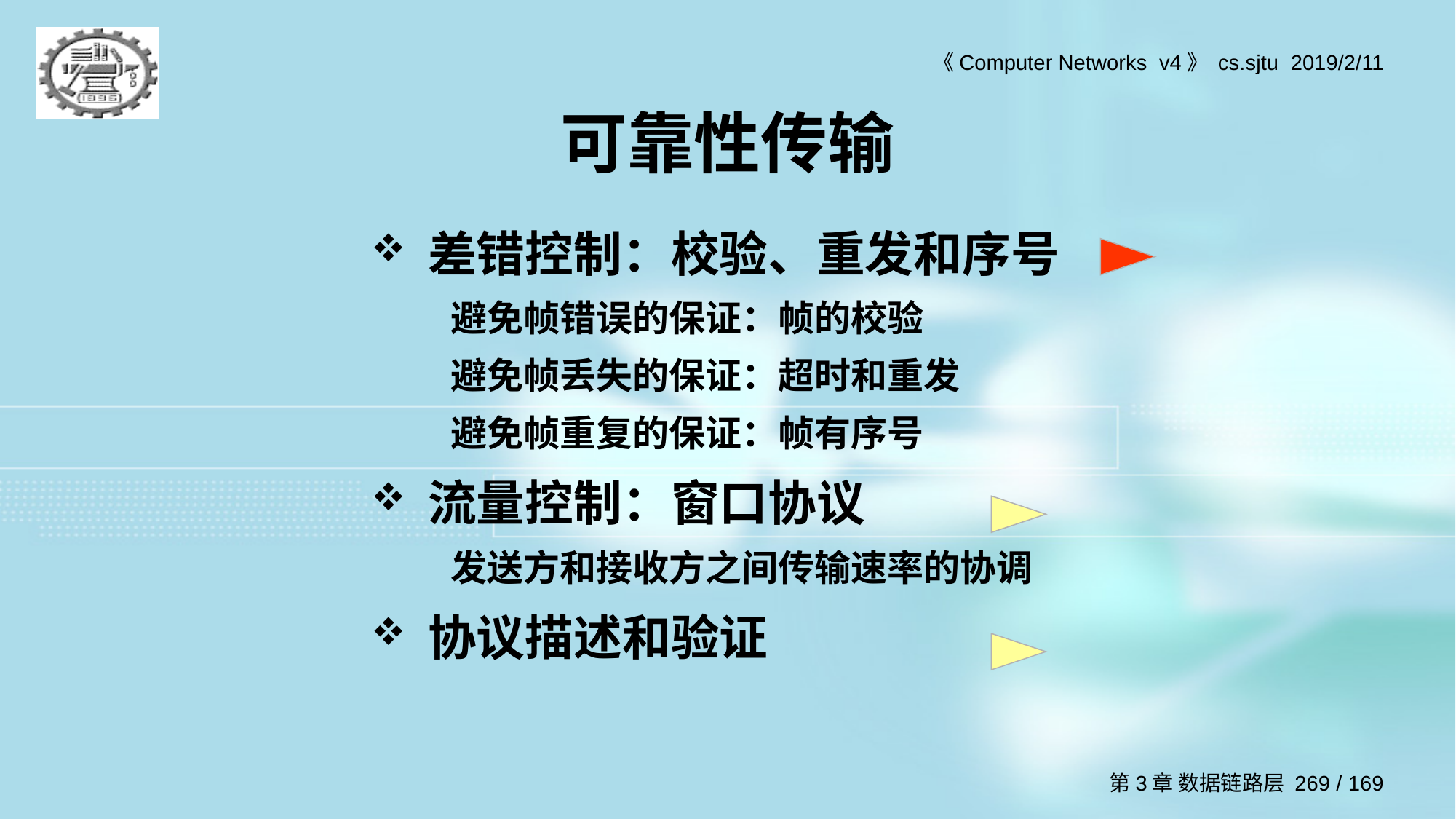

# 可靠性传输
差错控制：校验、重发和序号
避免帧错误的保证：帧的校验
避免帧丢失的保证：超时和重发
避免帧重复的保证：帧有序号
流量控制：窗口协议
发送方和接收方之间传输速率的协调
协议描述和验证